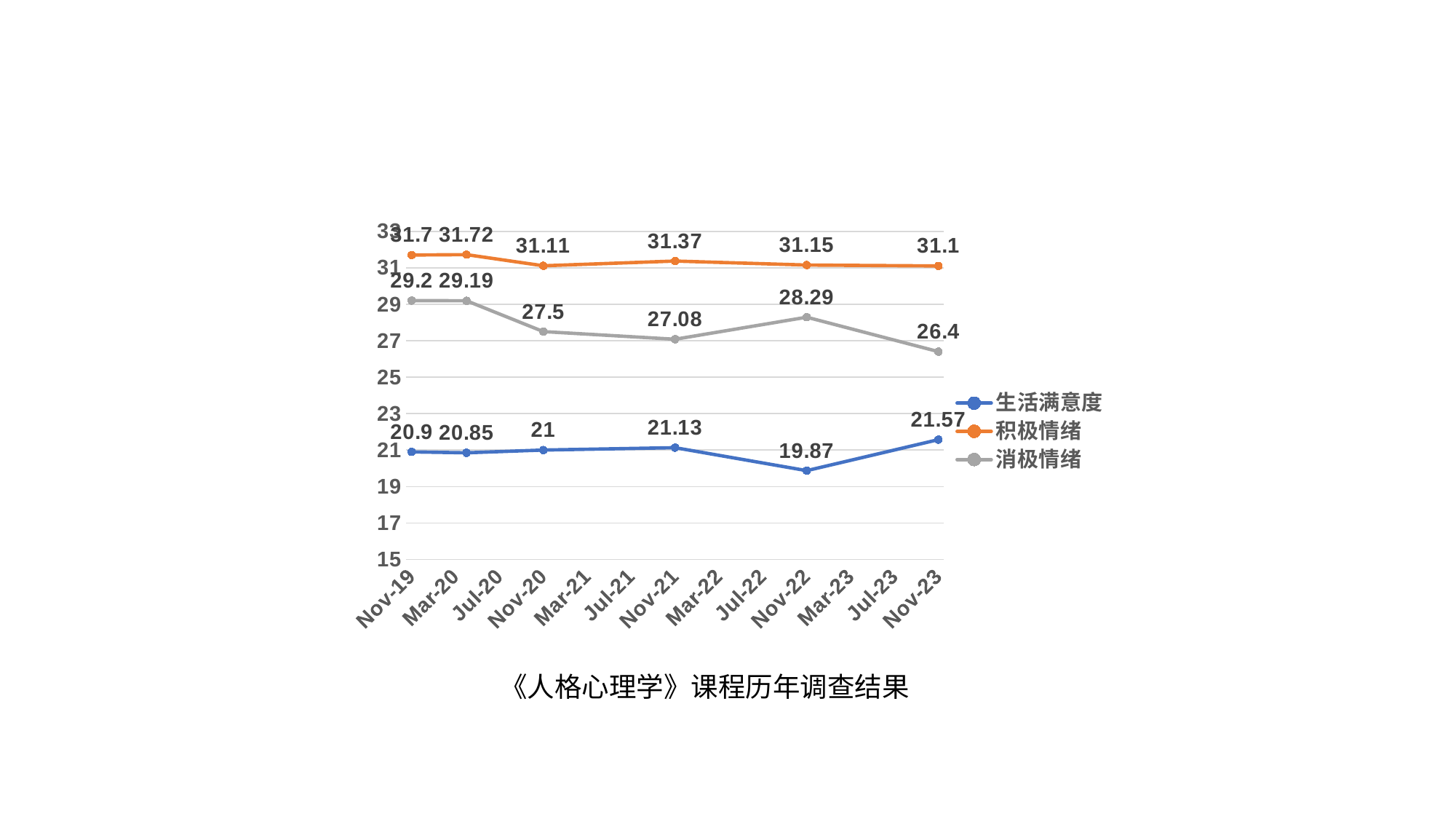

### Chart

| Category | 生活满意度 | 积极情绪 | 消极情绪 |
|---|---|---|---|
| 43770 | 20.9 | 31.7 | 29.2 |
| 43922 | 20.85 | 31.72 | 29.19 |
| 44136 | 21.0 | 31.11 | 27.5 |
| 44501 | 21.13 | 31.37 | 27.08 |
| 44866 | 19.87 | 31.15 | 28.29 |
| 45231 | 21.57 | 31.1 | 26.4 |
《人格心理学》课程历年调查结果